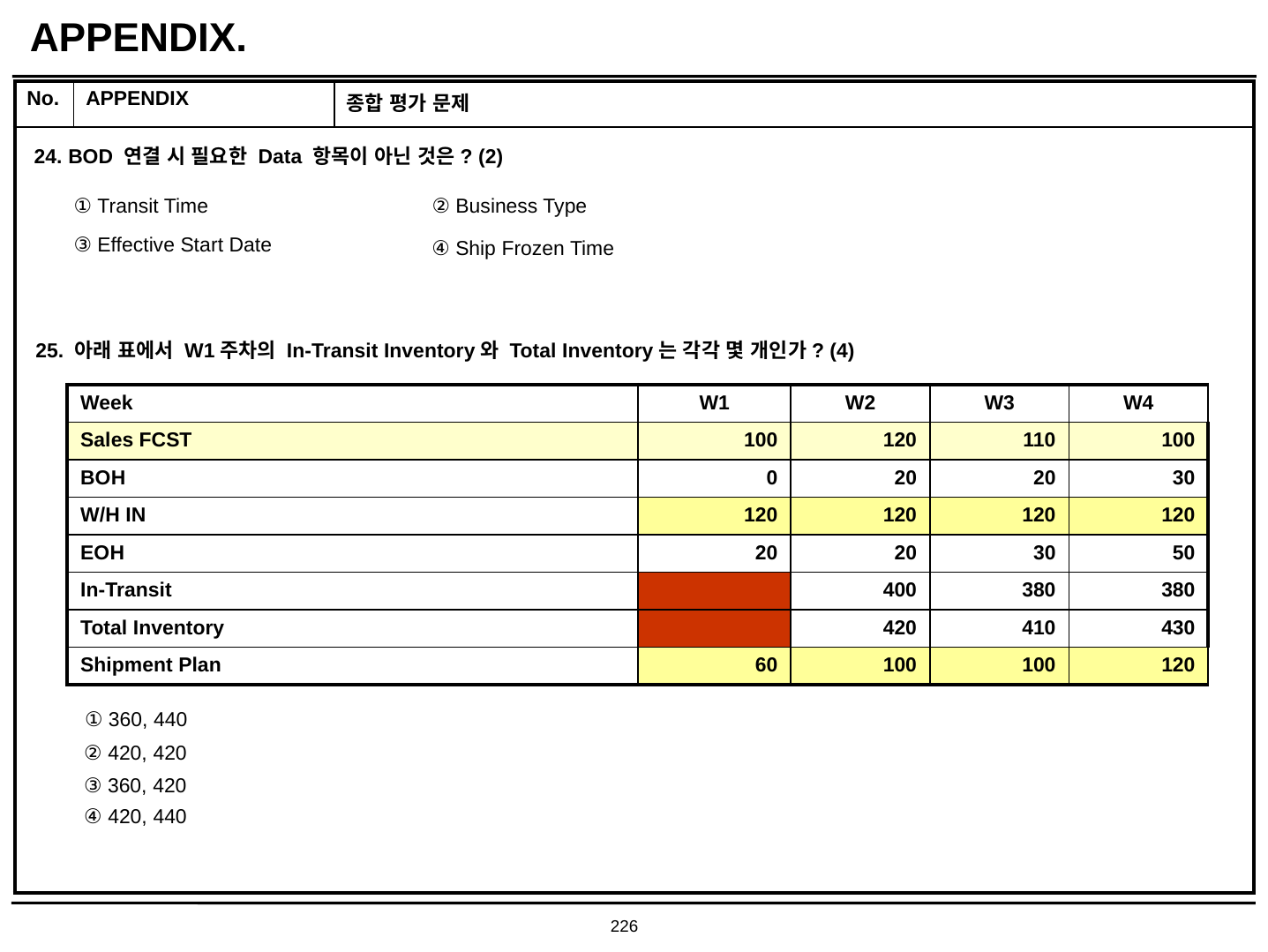

# APPENDIX.
| No. | APPENDIX | 종합 평가 문제 |
| --- | --- | --- |
|  |  |  |
24. BOD 연결 시 필요한 Data 항목이 아닌 것은? (2)
① Transit Time
② Business Type
③ Effective Start Date
④ Ship Frozen Time
25. 아래 표에서 W1주차의 In-Transit Inventory와 Total Inventory는 각각 몇 개인가? (4)
| Week | W1 | W2 | W3 | W4 |
| --- | --- | --- | --- | --- |
| Sales FCST | 100 | 120 | 110 | 100 |
| BOH | 0 | 20 | 20 | 30 |
| W/H IN | 120 | 120 | 120 | 120 |
| EOH | 20 | 20 | 30 | 50 |
| In-Transit |  | 400 | 380 | 380 |
| Total Inventory |  | 420 | 410 | 430 |
| Shipment Plan | 60 | 100 | 100 | 120 |
① 360, 440
② 420, 420
③ 360, 420
④ 420, 440
226